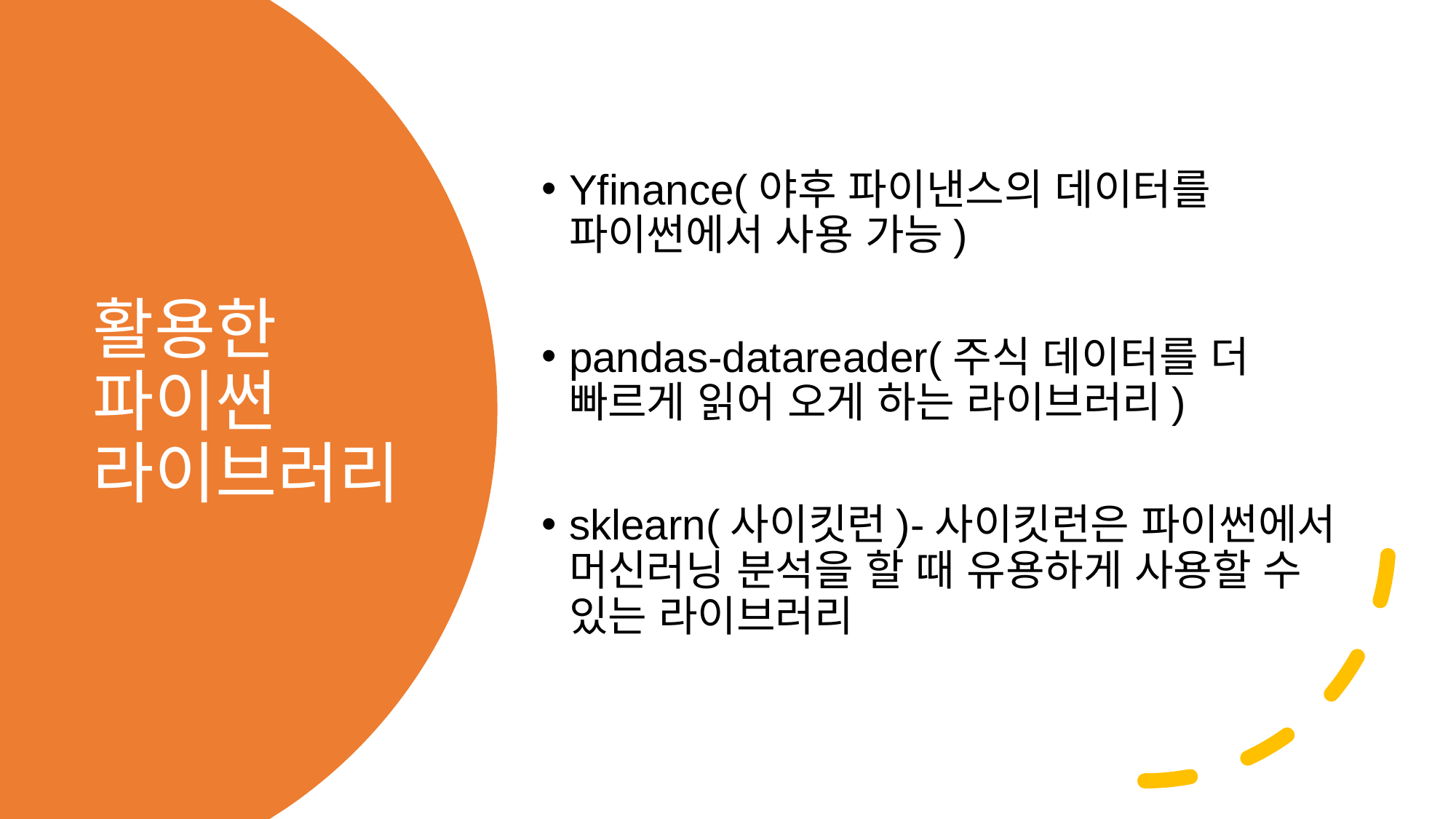

Yfinance(야후 파이낸스의 데이터를 파이썬에서 사용 가능)

pandas-datareader(주식 데이터를 더 빠르게 읽어 오게 하는 라이브러리)

sklearn(사이킷런)-사이킷런은 파이썬에서 머신러닝 분석을 할 때 유용하게 사용할 수 있는 라이브러리
# 활용한 파이썬 라이브러리